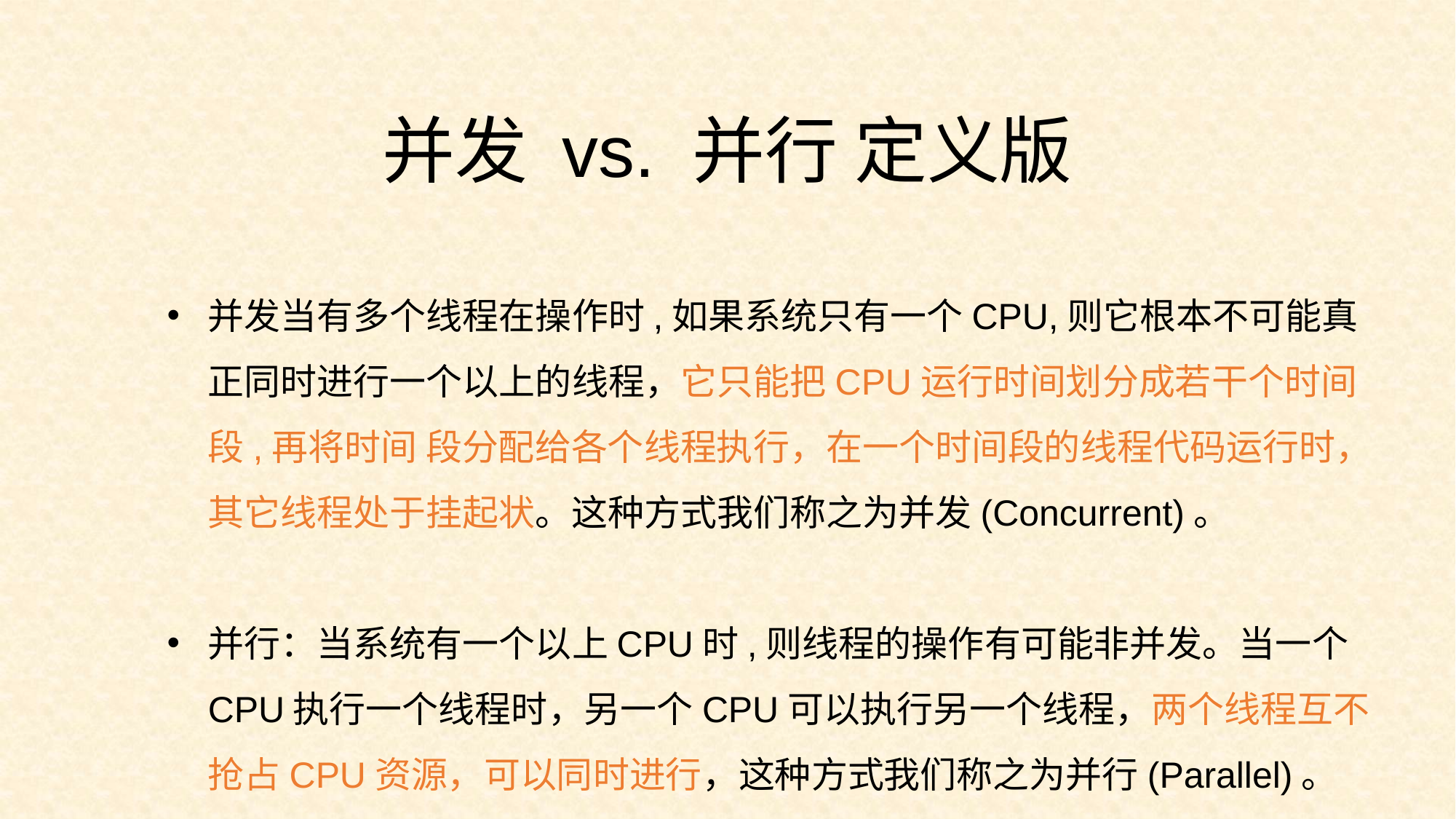

并发 vs. 并行 定义版
并发当有多个线程在操作时,如果系统只有一个CPU,则它根本不可能真正同时进行一个以上的线程，它只能把CPU运行时间划分成若干个时间段,再将时间 段分配给各个线程执行，在一个时间段的线程代码运行时，其它线程处于挂起状。这种方式我们称之为并发(Concurrent)。

并行：当系统有一个以上CPU时,则线程的操作有可能非并发。当一个CPU执行一个线程时，另一个CPU可以执行另一个线程，两个线程互不抢占CPU资源，可以同时进行，这种方式我们称之为并行(Parallel)。